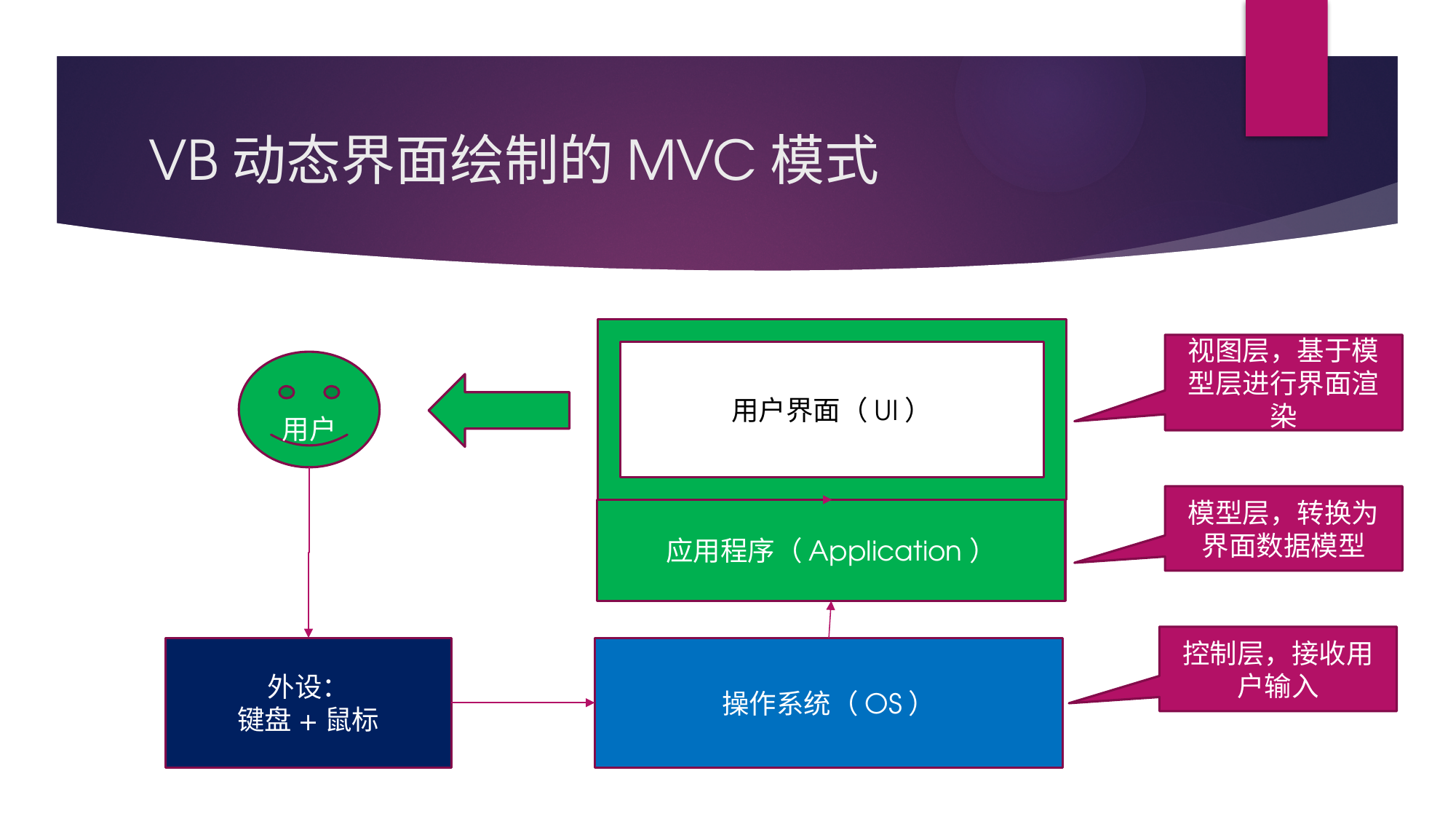

# VB动态界面绘制的MVC模式
用户界面（UI）
视图层，基于模型层进行界面渲染
用户

模型层，转换为界面数据模型
应用程序（Application）
控制层，接收用户输入
操作系统（OS）
外设：
键盘+鼠标